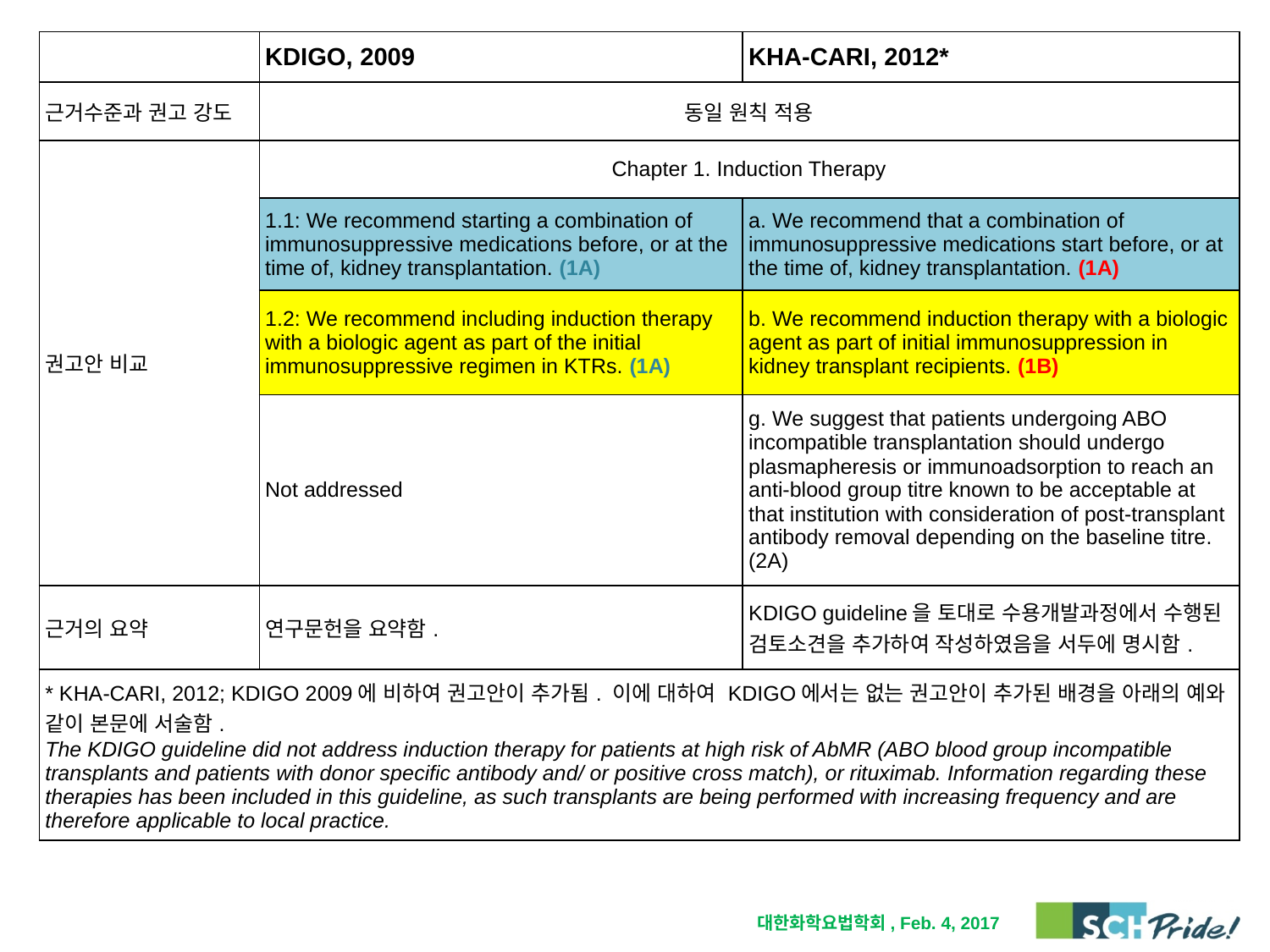

|  | KDIGO, 2009 | KHA-CARI, 2012\* |
| --- | --- | --- |
| 근거수준과 권고 강도 | 동일 원칙 적용 |  |
| 권고안 비교 | Chapter 1. Induction Therapy |  |
|  | 1.1: We recommend starting a combination of immunosuppressive medications before, or at the time of, kidney transplantation. (1A) | a. We recommend that a combination of immunosuppressive medications start before, or at the time of, kidney transplantation. (1A) |
|  | 1.2: We recommend including induction therapy with a biologic agent as part of the initial immunosuppressive regimen in KTRs. (1A) | b. We recommend induction therapy with a biologic agent as part of initial immunosuppression in kidney transplant recipients. (1B) |
|  | Not addressed | g. We suggest that patients undergoing ABO incompatible transplantation should undergo plasmapheresis or immunoadsorption to reach an anti-blood group titre known to be acceptable at that institution with consideration of post-transplant antibody removal depending on the baseline titre. (2A) |
| 근거의 요약 | 연구문헌을 요약함. | KDIGO guideline을 토대로 수용개발과정에서 수행된 검토소견을 추가하여 작성하였음을 서두에 명시함. |
| \* KHA-CARI, 2012; KDIGO 2009에 비하여 권고안이 추가됨. 이에 대하여 KDIGO에서는 없는 권고안이 추가된 배경을 아래의 예와 같이 본문에 서술함. The KDIGO guideline did not address induction therapy for patients at high risk of AbMR (ABO blood group incompatible transplants and patients with donor specific antibody and/ or positive cross match), or rituximab. Information regarding these therapies has been included in this guideline, as such transplants are being performed with increasing frequency and are therefore applicable to local practice. |  |  |